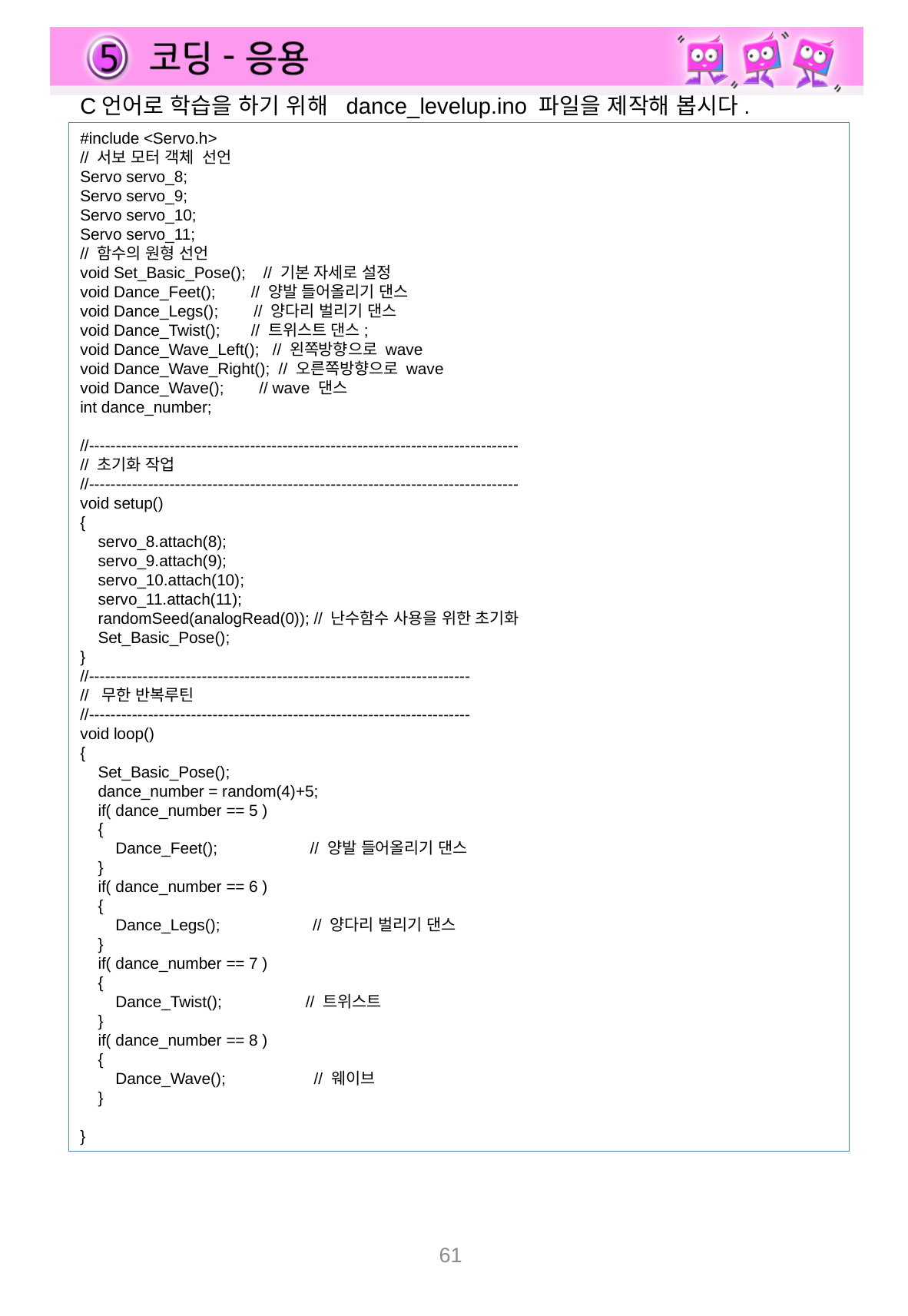

C언어로 학습을 하기 위해  dance_levelup.ino 파일을 제작해 봅시다.

#include <Servo.h>
// 서보 모터 객체  선언
Servo servo_8;
Servo servo_9;
Servo servo_10;
Servo servo_11;
// 함수의 원형 선언
void Set_Basic_Pose();    // 기본 자세로 설정
void Dance_Feet();        // 양발 들어올리기 댄스
void Dance_Legs();        // 양다리 벌리기 댄스
void Dance_Twist();       // 트위스트 댄스;
void Dance_Wave_Left();   // 왼쪽방향으로 wave
void Dance_Wave_Right();  // 오른쪽방향으로 wave
void Dance_Wave();        // wave 댄스
int dance_number;

//--------------------------------------------------------------------------------
// 초기화 작업
//--------------------------------------------------------------------------------
void setup()
{
    servo_8.attach(8);
    servo_9.attach(9);
    servo_10.attach(10);
    servo_11.attach(11);
    randomSeed(analogRead(0)); // 난수함수 사용을 위한 초기화
    Set_Basic_Pose();
}
//-----------------------------------------------------------------------
//  무한 반복루틴
//-----------------------------------------------------------------------
void loop()
{
    Set_Basic_Pose();
    dance_number = random(4)+5;
    if( dance_number == 5 )
    {
        Dance_Feet();                     // 양발 들어올리기 댄스
    }
    if( dance_number == 6 )
    {
        Dance_Legs();                     // 양다리 벌리기 댄스
    }
    if( dance_number == 7 )
    {
        Dance_Twist();                   // 트위스트
    }
    if( dance_number == 8 )
    {
        Dance_Wave();                    // 웨이브
    }

}
61